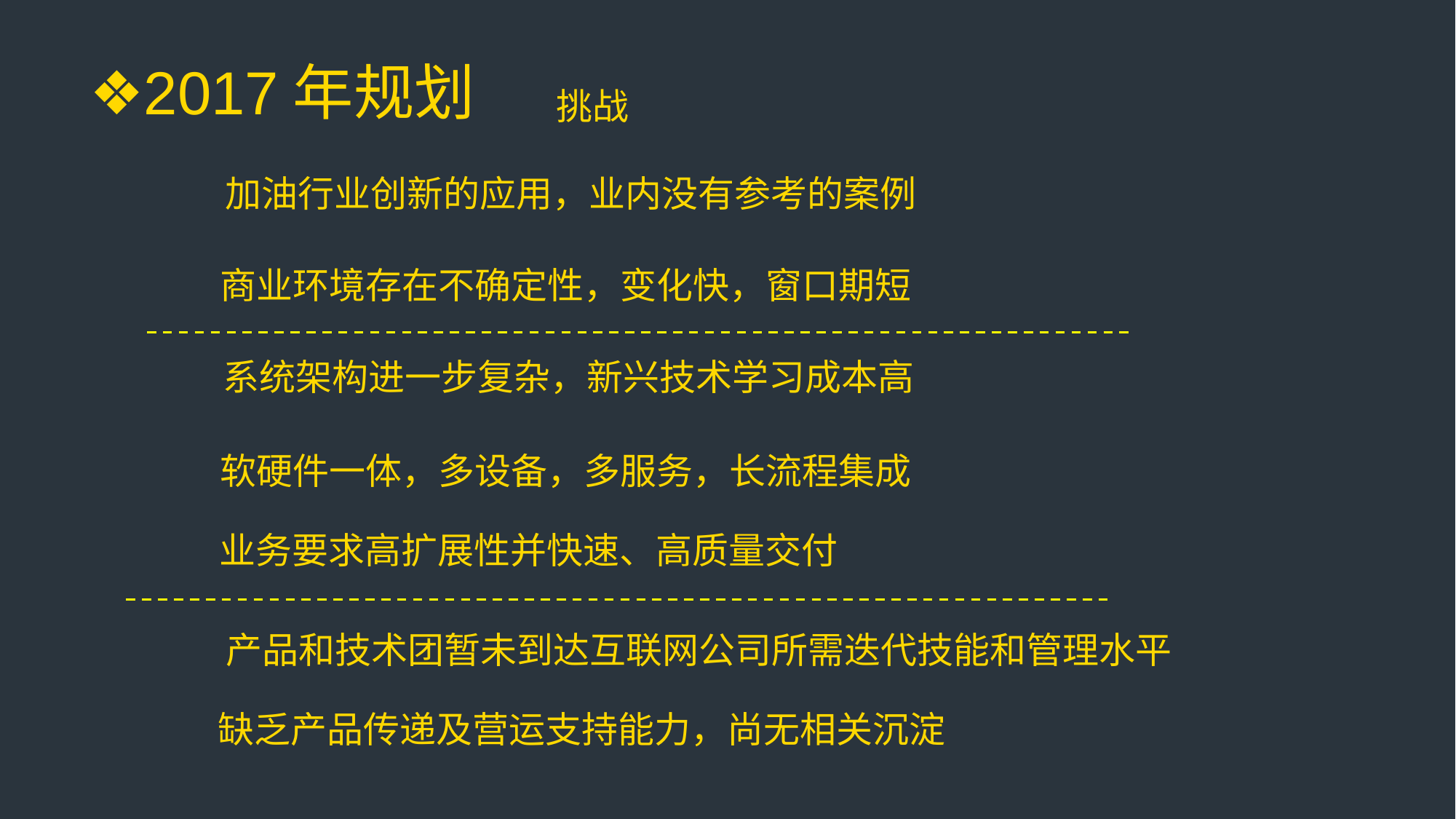

❖2017年规划
挑战
加油行业创新的应用，业内没有参考的案例
商业环境存在不确定性，变化快，窗口期短
系统架构进一步复杂，新兴技术学习成本高
软硬件一体，多设备，多服务，长流程集成
业务要求高扩展性并快速、高质量交付
产品和技术团暂未到达互联网公司所需迭代技能和管理水平
缺乏产品传递及营运支持能力，尚无相关沉淀